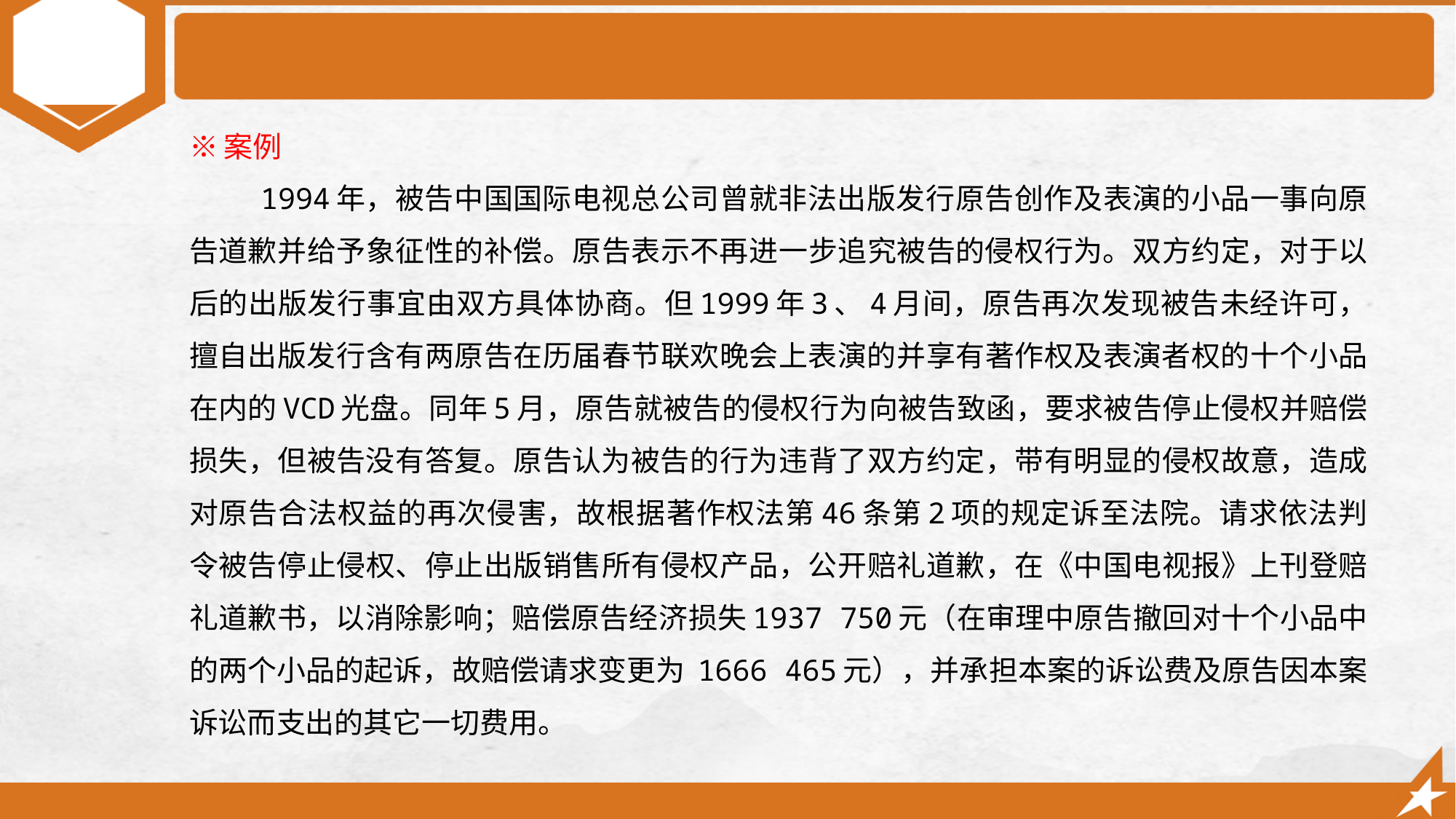

※案例
    1994年，被告中国国际电视总公司曾就非法出版发行原告创作及表演的小品一事向原告道歉并给予象征性的补偿。原告表示不再进一步追究被告的侵权行为。双方约定，对于以后的出版发行事宜由双方具体协商。但1999年3、4月间，原告再次发现被告未经许可，擅自出版发行含有两原告在历届春节联欢晚会上表演的并享有著作权及表演者权的十个小品在内的VCD光盘。同年5月，原告就被告的侵权行为向被告致函，要求被告停止侵权并赔偿损失，但被告没有答复。原告认为被告的行为违背了双方约定，带有明显的侵权故意，造成对原告合法权益的再次侵害，故根据著作权法第46条第2项的规定诉至法院。请求依法判令被告停止侵权、停止出版销售所有侵权产品，公开赔礼道歉，在《中国电视报》上刊登赔礼道歉书，以消除影响；赔偿原告经济损失1937 750元（在审理中原告撤回对十个小品中的两个小品的起诉，故赔偿请求变更为 1666 465元），并承担本案的诉讼费及原告因本案诉讼而支出的其它一切费用。